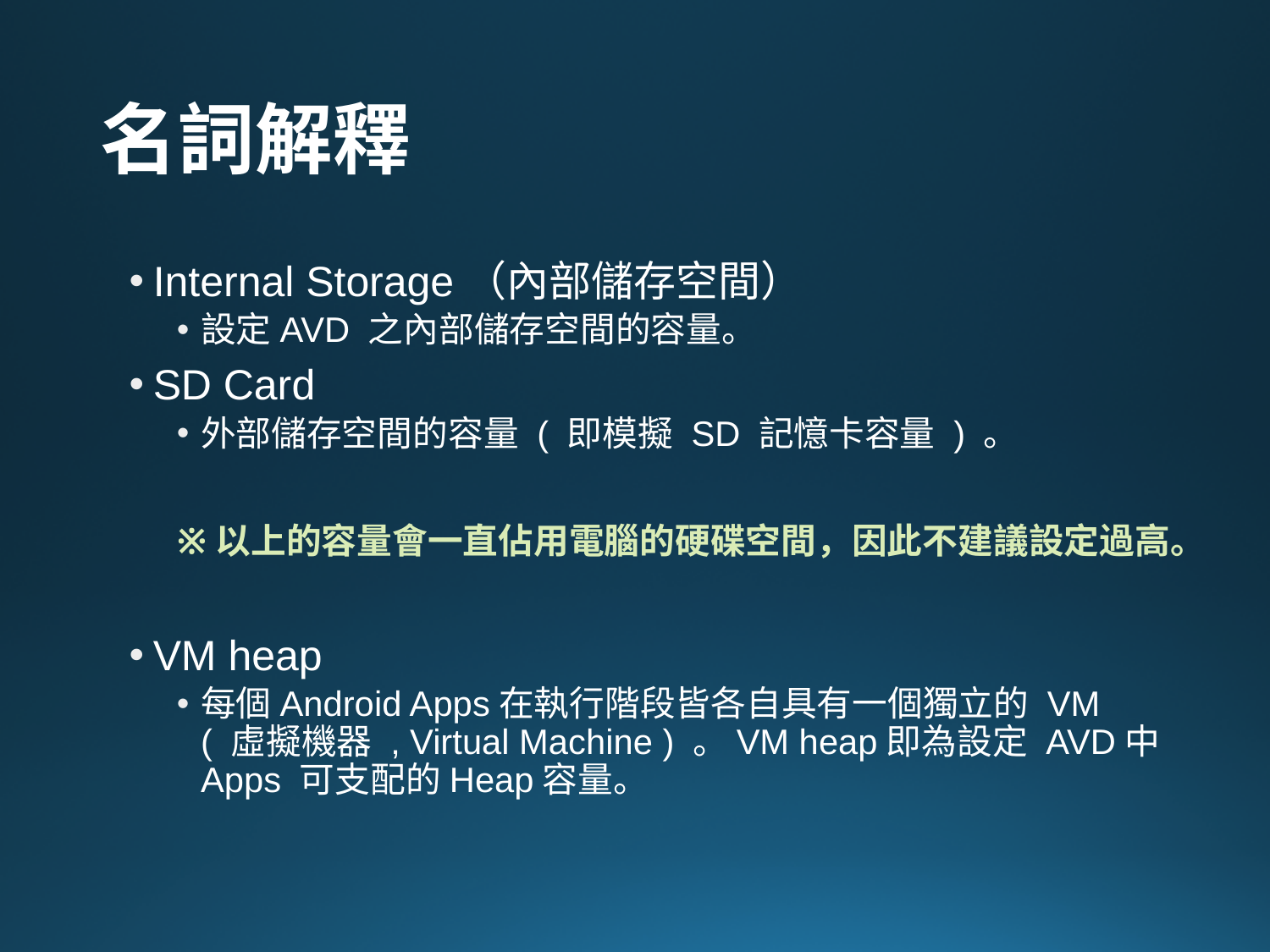

# 名詞解釋
Internal Storage（內部儲存空間）
設定AVD 之內部儲存空間的容量。
SD Card
外部儲存空間的容量 ( 即模擬 SD 記憶卡容量 ) 。

※以上的容量會一直佔用電腦的硬碟空間，因此不建議設定過高。

VM heap
每個Android Apps在執行階段皆各自具有一個獨立的 VM ( 虛擬機器 , Virtual Machine ) 。VM heap即為設定 AVD中Apps 可支配的Heap容量。